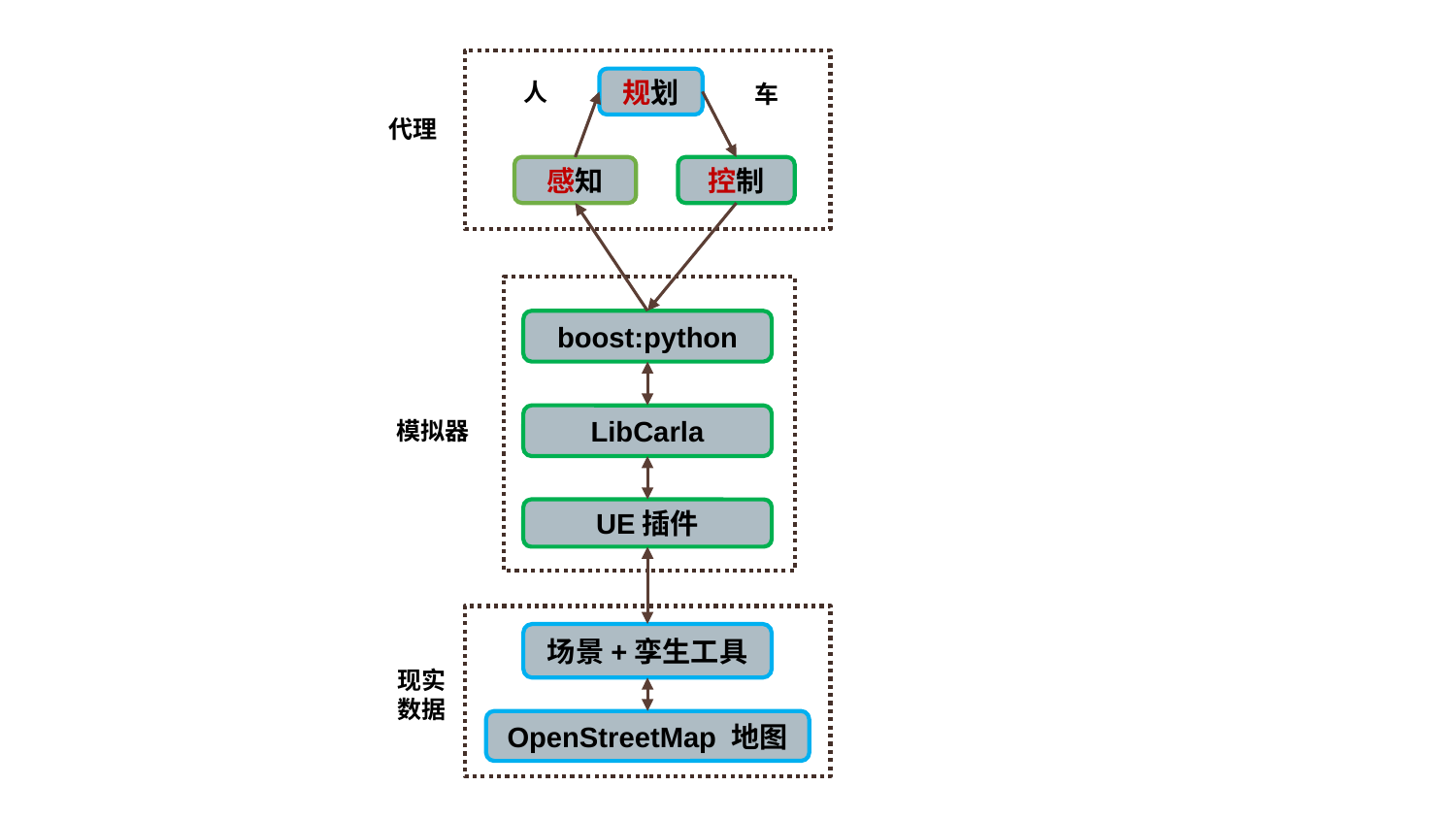

规划
人
车
代理
感知
控制

boost:python
LibCarla
模拟器
UE插件

场景+孪生工具
现实数据
OpenStreetMap 地图